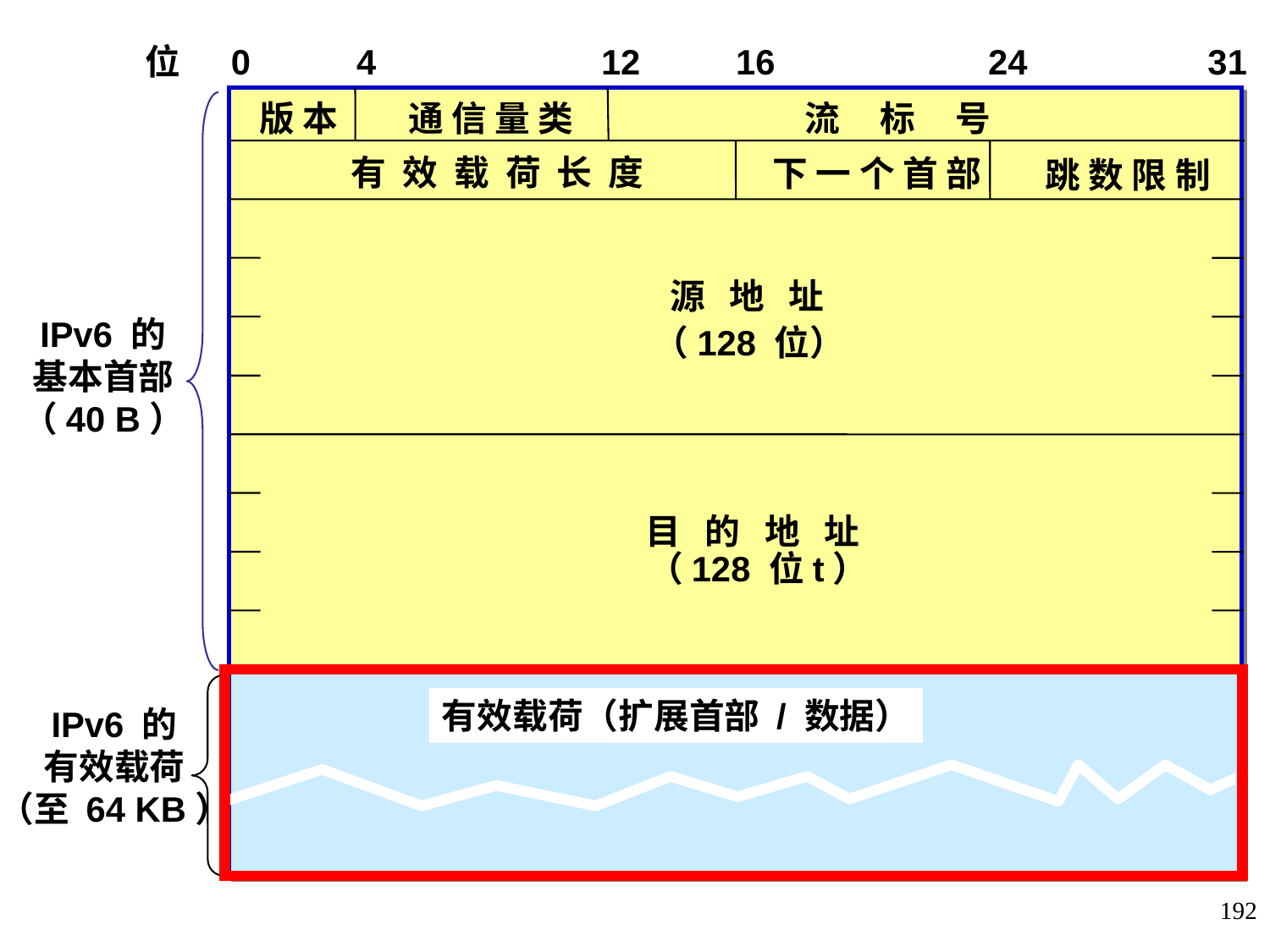

位
0
4
12
16
24
31

版 本
通 信 量 类
流     标     号

有  效  载  荷  长  度
下 一 个 首 部
跳 数 限 制

源   地   址
IPv6 的
基本首部
（40 B）
（128 位）

目   的   地   址
（128 位t）

有效载荷（扩展首部 / 数据）
扩展首部 / 数据
IPv6 的
有效载荷
（至 64 KB）

192